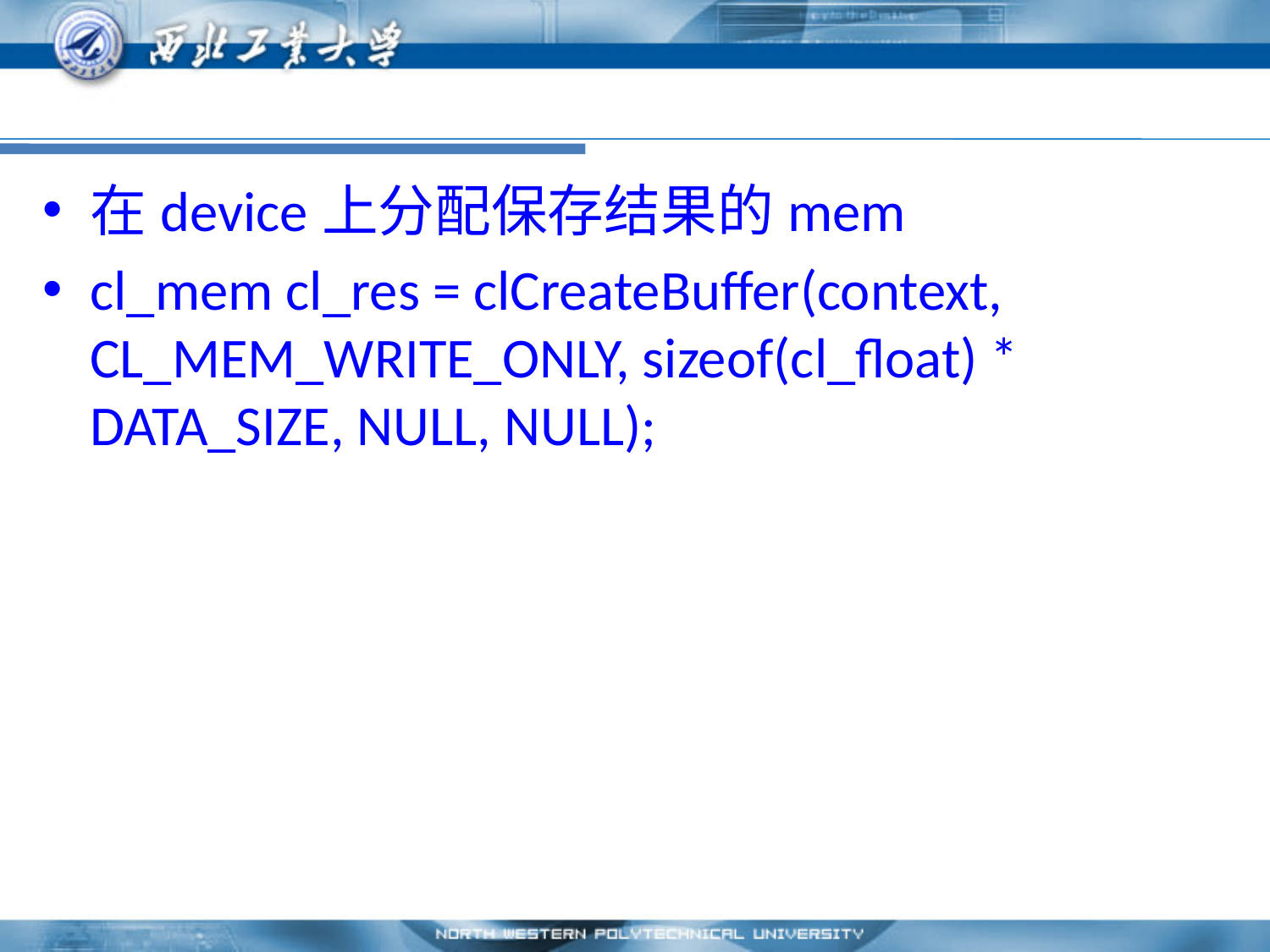

#
在device上分配保存结果的mem
cl_mem cl_res = clCreateBuffer(context, CL_MEM_WRITE_ONLY, sizeof(cl_float) * DATA_SIZE, NULL, NULL);